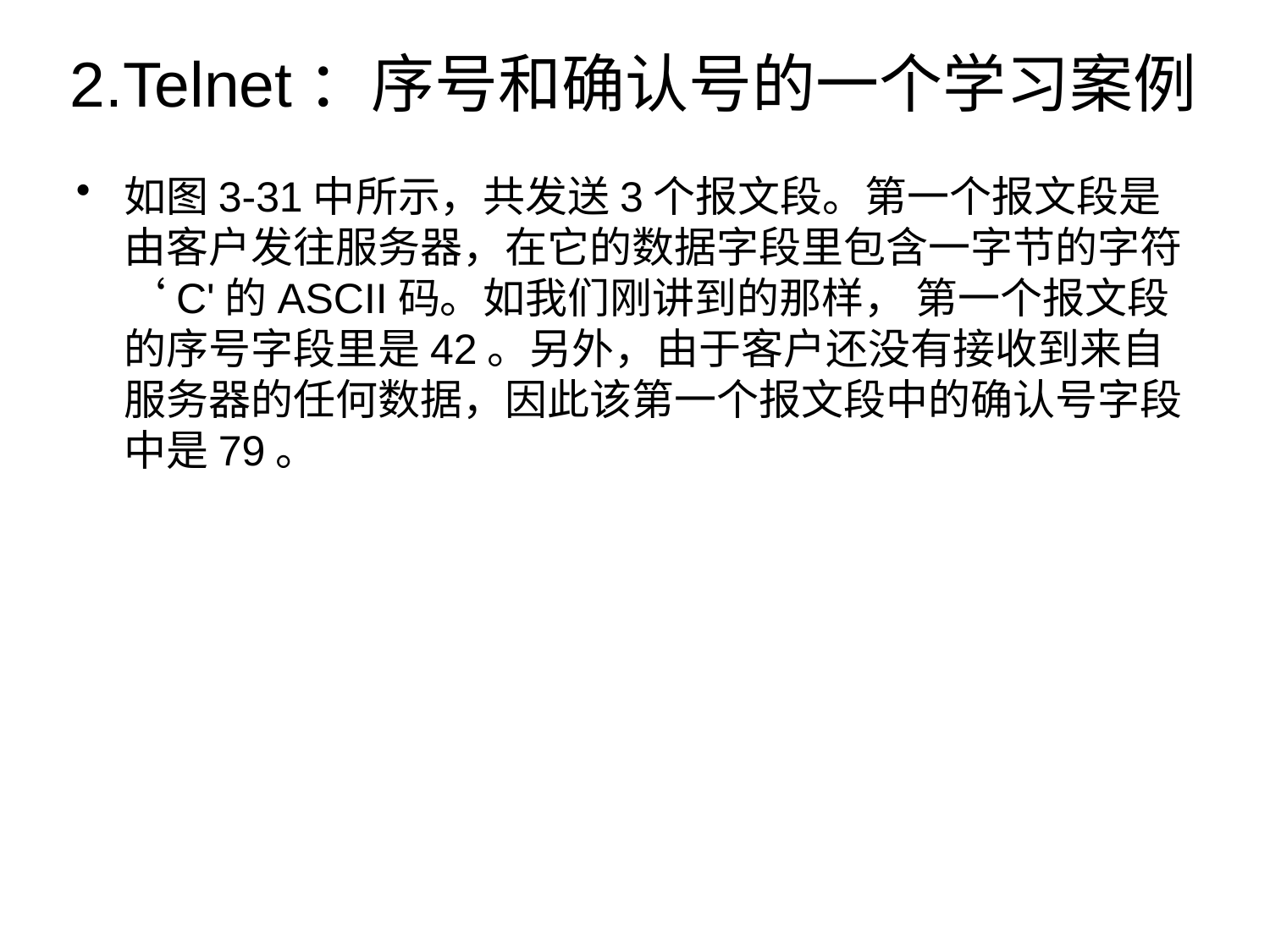

# 2.Telnet：序号和确认号的一个学习案例
如图3-31中所示，共发送3个报文段。第一个报文段是由客户发往服务器，在它的数据字段里包含一字节的字符‘C'的ASCII码。如我们刚讲到的那样， 第一个报文段的序号字段里是42。另外，由于客户还没有接收到来自服务器的任何数据，因此该第一个报文段中的确认号字段中是79。